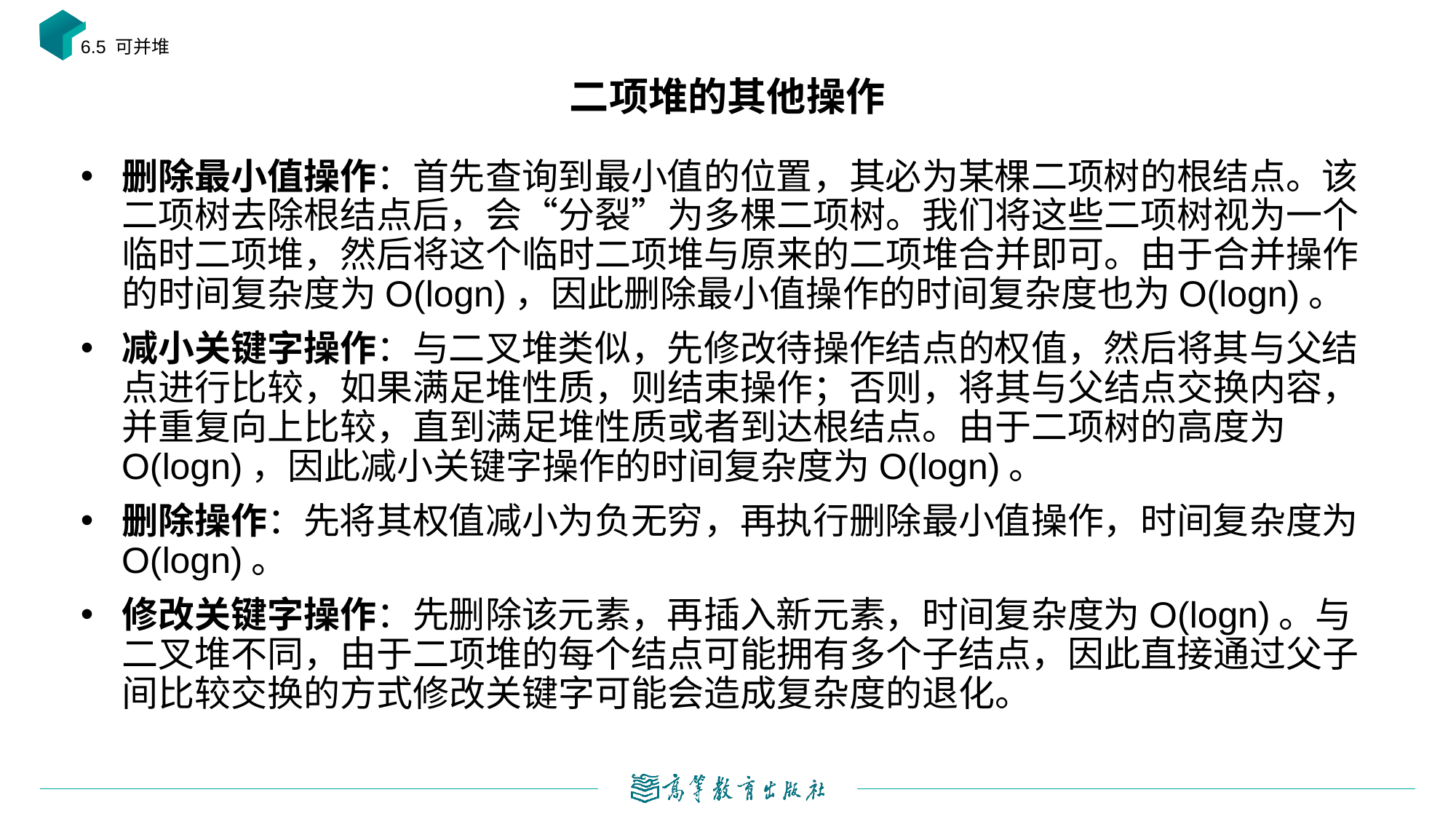

6.5 可并堆

# 二项堆的其他操作
删除最小值操作：首先查询到最小值的位置，其必为某棵二项树的根结点。该二项树去除根结点后，会“分裂”为多棵二项树。我们将这些二项树视为一个临时二项堆，然后将这个临时二项堆与原来的二项堆合并即可。由于合并操作的时间复杂度为O(logn)，因此删除最小值操作的时间复杂度也为O(logn)。
减小关键字操作：与二叉堆类似，先修改待操作结点的权值，然后将其与父结点进行比较，如果满足堆性质，则结束操作；否则，将其与父结点交换内容，并重复向上比较，直到满足堆性质或者到达根结点。由于二项树的高度为O(logn)，因此减小关键字操作的时间复杂度为O(logn)。
删除操作：先将其权值减小为负无穷，再执行删除最小值操作，时间复杂度为O(logn)。
修改关键字操作：先删除该元素，再插入新元素，时间复杂度为O(logn)。与二叉堆不同，由于二项堆的每个结点可能拥有多个子结点，因此直接通过父子间比较交换的方式修改关键字可能会造成复杂度的退化。